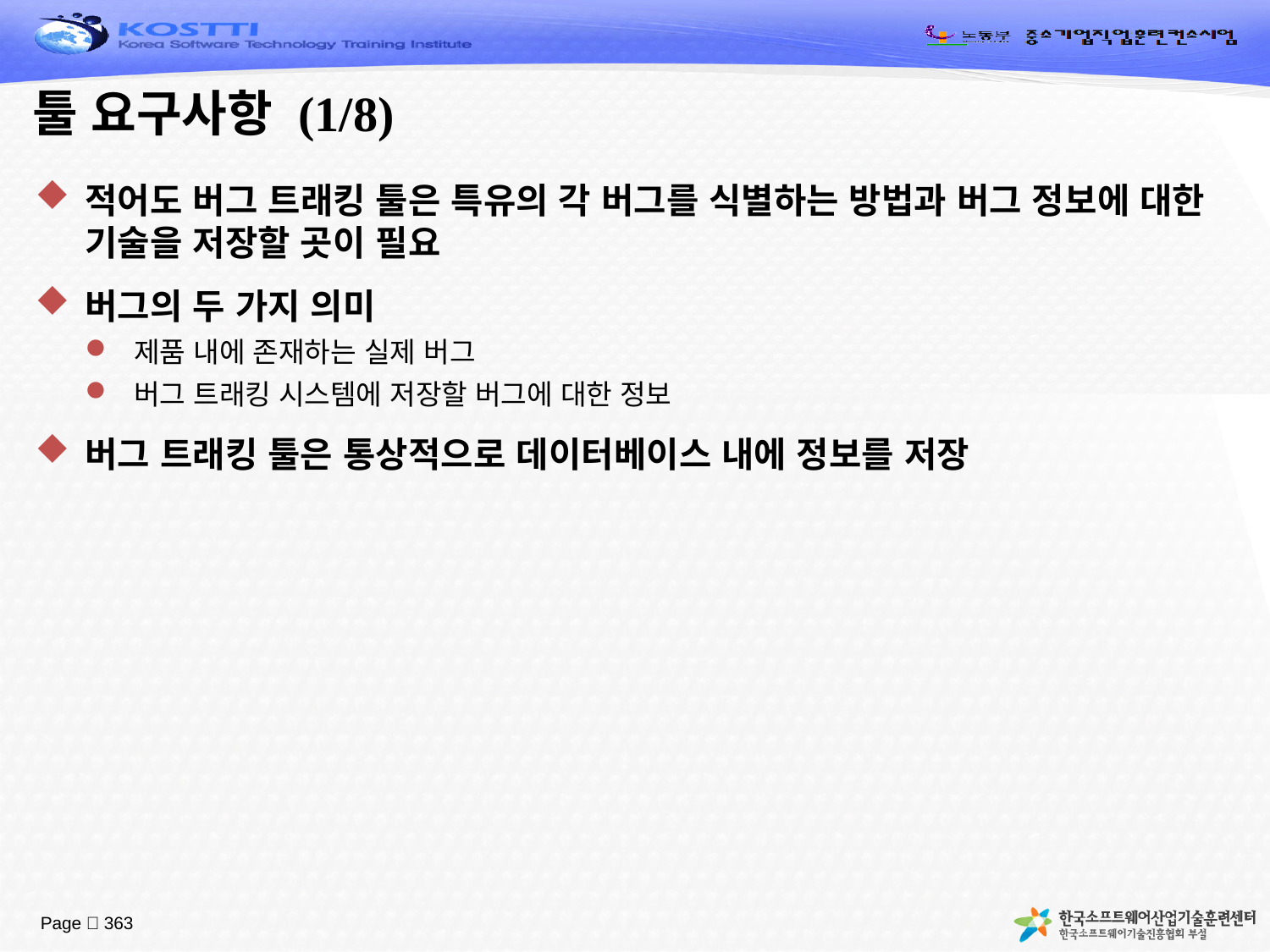

# 툴 요구사항 (1/8)
적어도 버그 트래킹 툴은 특유의 각 버그를 식별하는 방법과 버그 정보에 대한 기술을 저장할 곳이 필요
버그의 두 가지 의미
제품 내에 존재하는 실제 버그
버그 트래킹 시스템에 저장할 버그에 대한 정보
버그 트래킹 툴은 통상적으로 데이터베이스 내에 정보를 저장